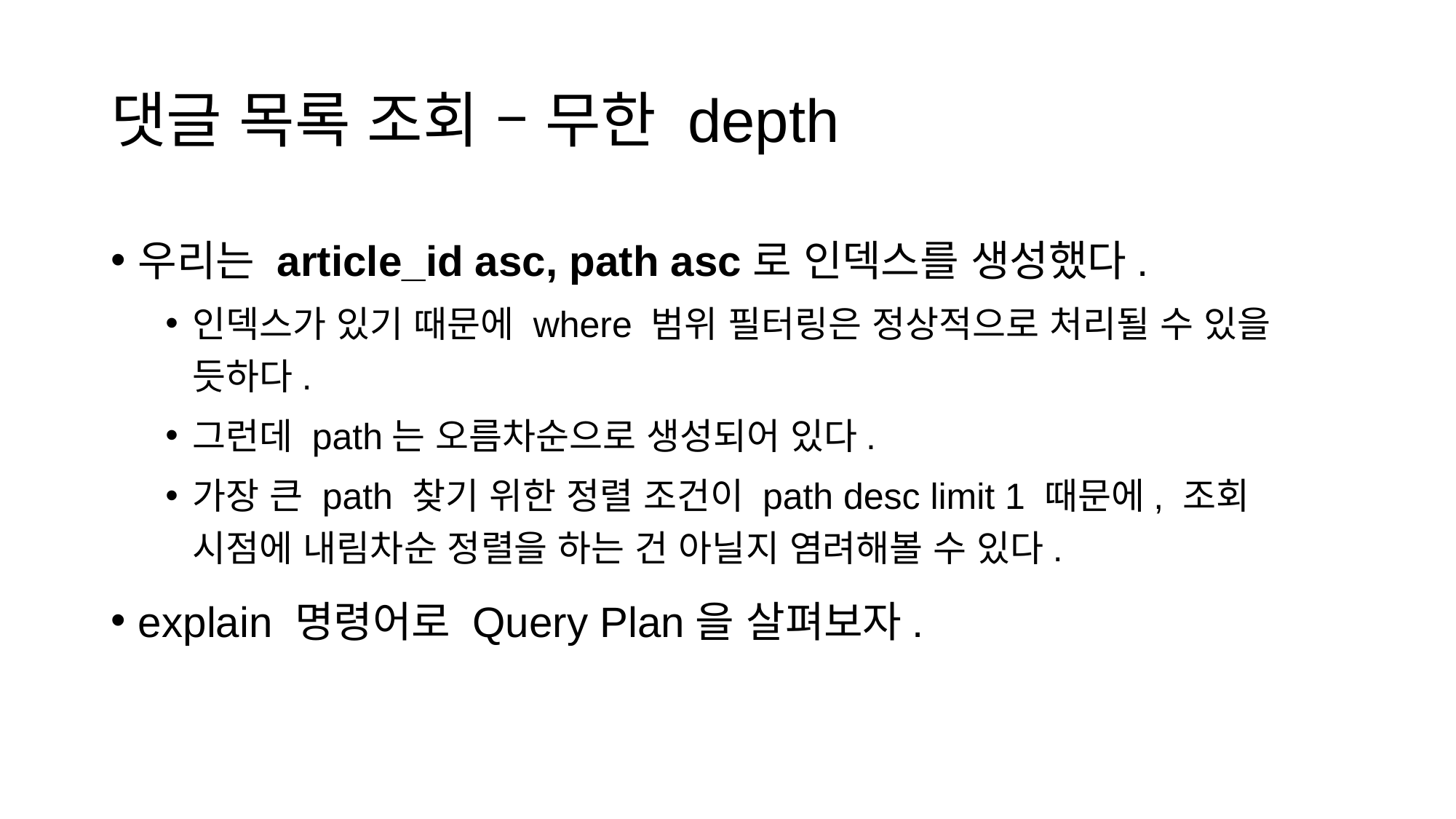

# 댓글 목록 조회 – 무한 depth
우리는 article_id asc, path asc로 인덱스를 생성했다.
인덱스가 있기 때문에 where 범위 필터링은 정상적으로 처리될 수 있을 듯하다.
그런데 path는 오름차순으로 생성되어 있다.
가장 큰 path 찾기 위한 정렬 조건이 path desc limit 1 때문에, 조회 시점에 내림차순 정렬을 하는 건 아닐지 염려해볼 수 있다.
explain 명령어로 Query Plan을 살펴보자.